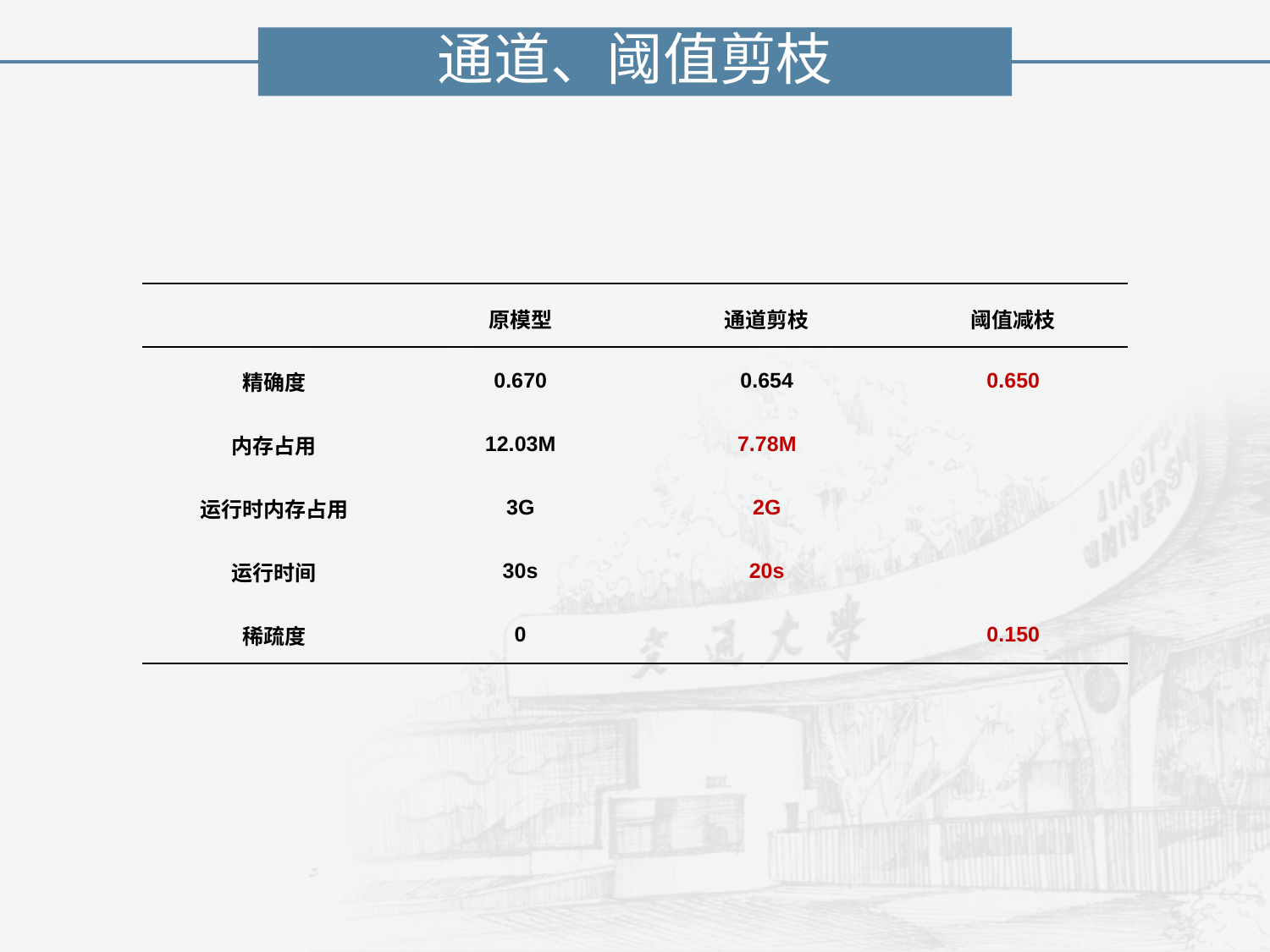

通道、阈值剪枝

|  | 原模型 | 通道剪枝 | 阈值减枝 |
| --- | --- | --- | --- |
| 精确度 | 0.670 | 0.654 | 0.650 |
| 内存占用 | 12.03M | 7.78M |  |
| 运行时内存占用 | 3G | 2G |  |
| 运行时间 | 30s | 20s |  |
| 稀疏度 | 0 |  | 0.150 |